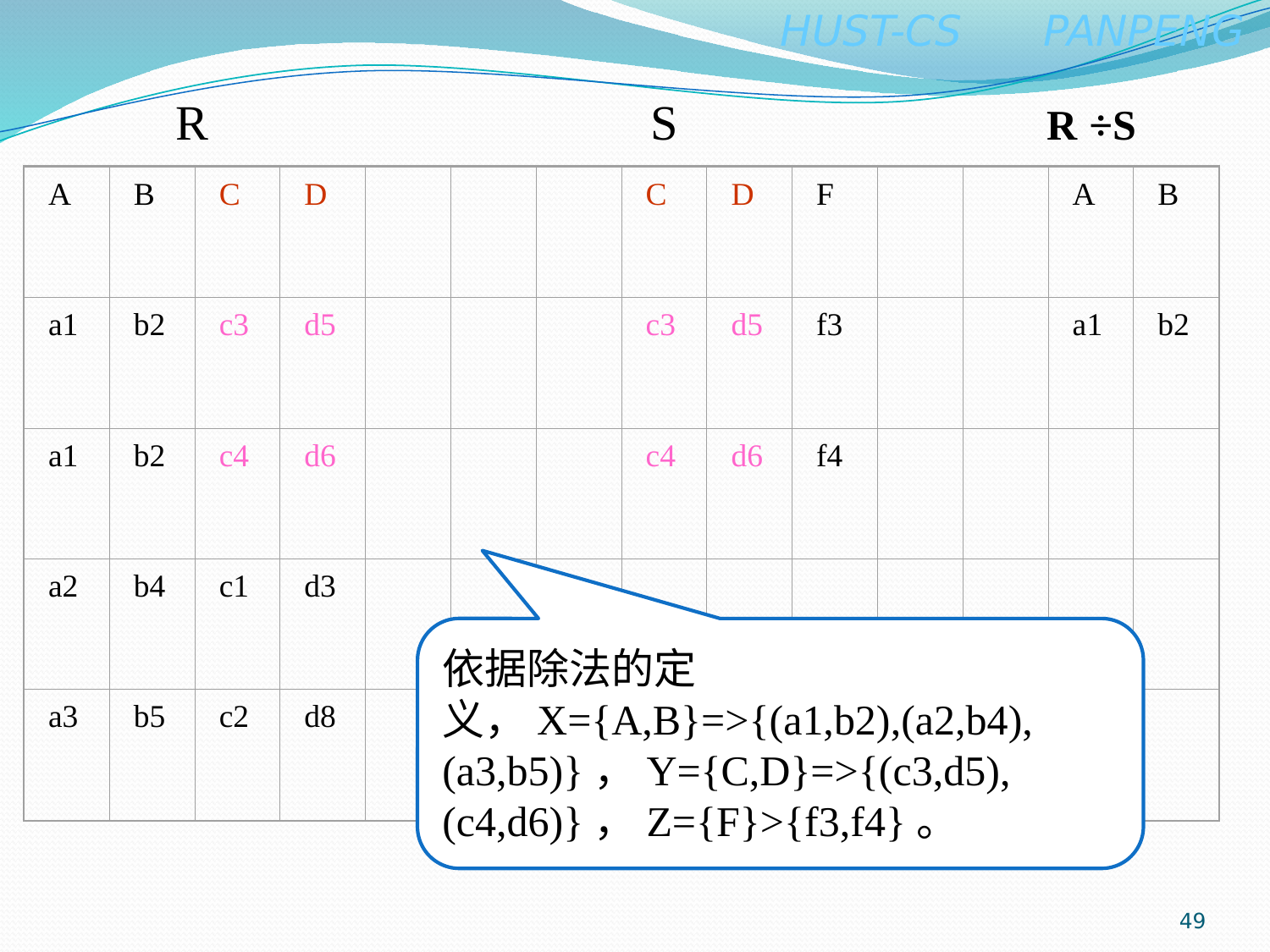

R                                    S                              R ÷S

A

B

C

D

C

D

F

A

B

a1

b2

c3

d5

c3

d5

f3

a1

b2

a1

b2

c4

d6

c4

d6

f4

a2

b4

c1

d3

a3

b5

c2

d8

依据除法的定义，X={A,B}=>{(a1,b2),(a2,b4),(a3,b5)}，Y={C,D}=>{(c3,d5),(c4,d6)}，Z={F}>{f3,f4}。
49